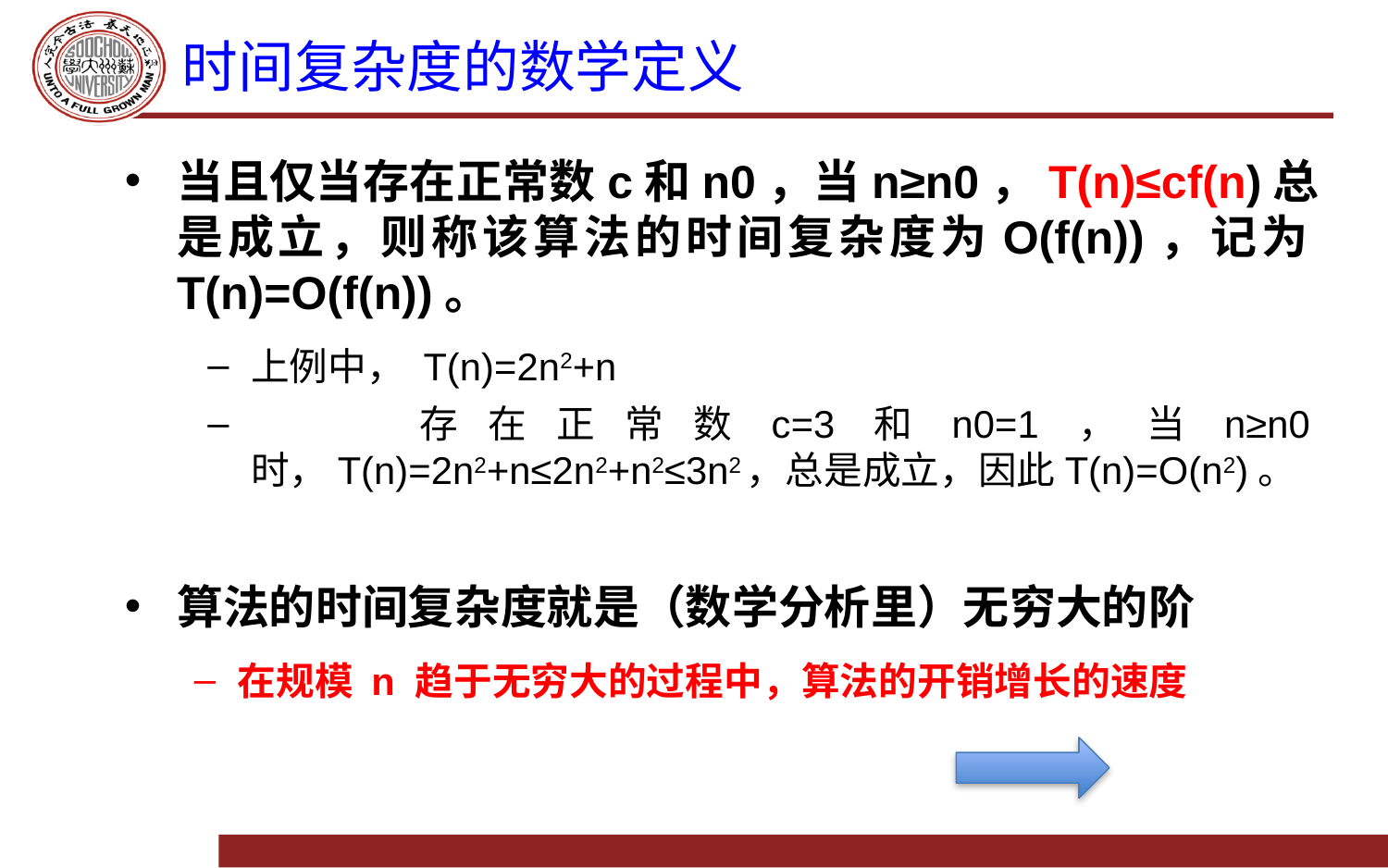

# 时间复杂度的数学定义
当且仅当存在正常数c和n0，当n≥n0，T(n)≤cf(n)总是成立，则称该算法的时间复杂度为O(f(n))，记为T(n)=O(f(n))。
上例中， T(n)=2n2+n
	存在正常数c=3和n0=1，当n≥n0时，T(n)=2n2+n≤2n2+n2≤3n2，总是成立，因此T(n)=O(n2)。

算法的时间复杂度就是（数学分析里）无穷大的阶
在规模 n 趋于无穷大的过程中，算法的开销增长的速度